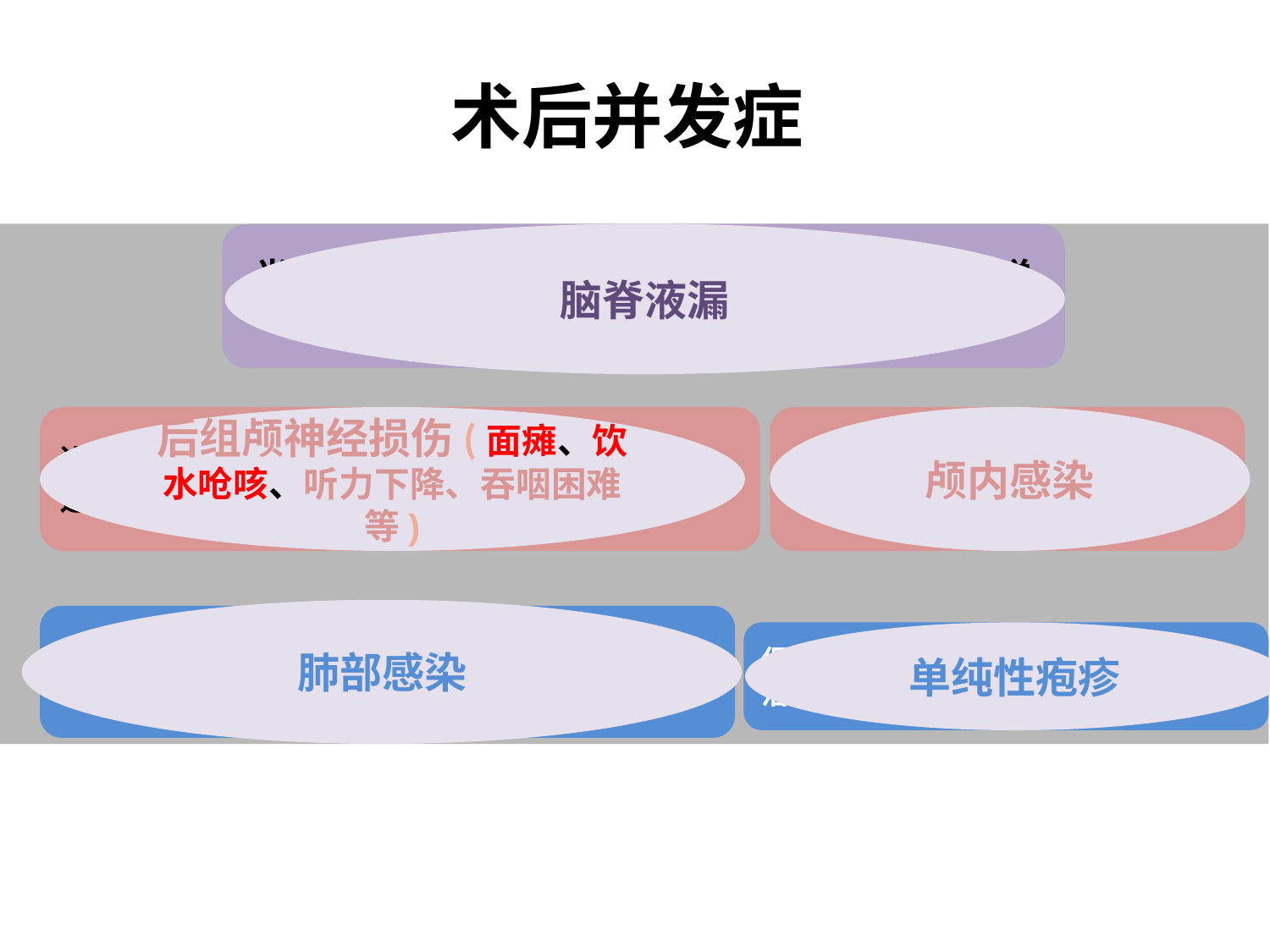

术后并发症

脑脊液漏
半坐卧位；脑脊液漏时头偏向患侧；勿用力擤鼻涕、打喷嚏；

后组颅神经损伤(面瘫、饮水呛咳、听力下降、吞咽困难等)

颅内感染
进食、饮水速度要慢，指导患者进行吞咽训练；遵医嘱用药；指导患者进行表情肌康复训练
监测体温；保持伤口敷料清洁干燥；遵医嘱应用抗生素
肺部感染
鼓励患者自行咳嗽排痰：定时翻身、叩背；监测体温；遵医嘱应用抗生素
保持皮肤局部干燥；遵医嘱镇痛抗病毒治疗
单纯性疱疹